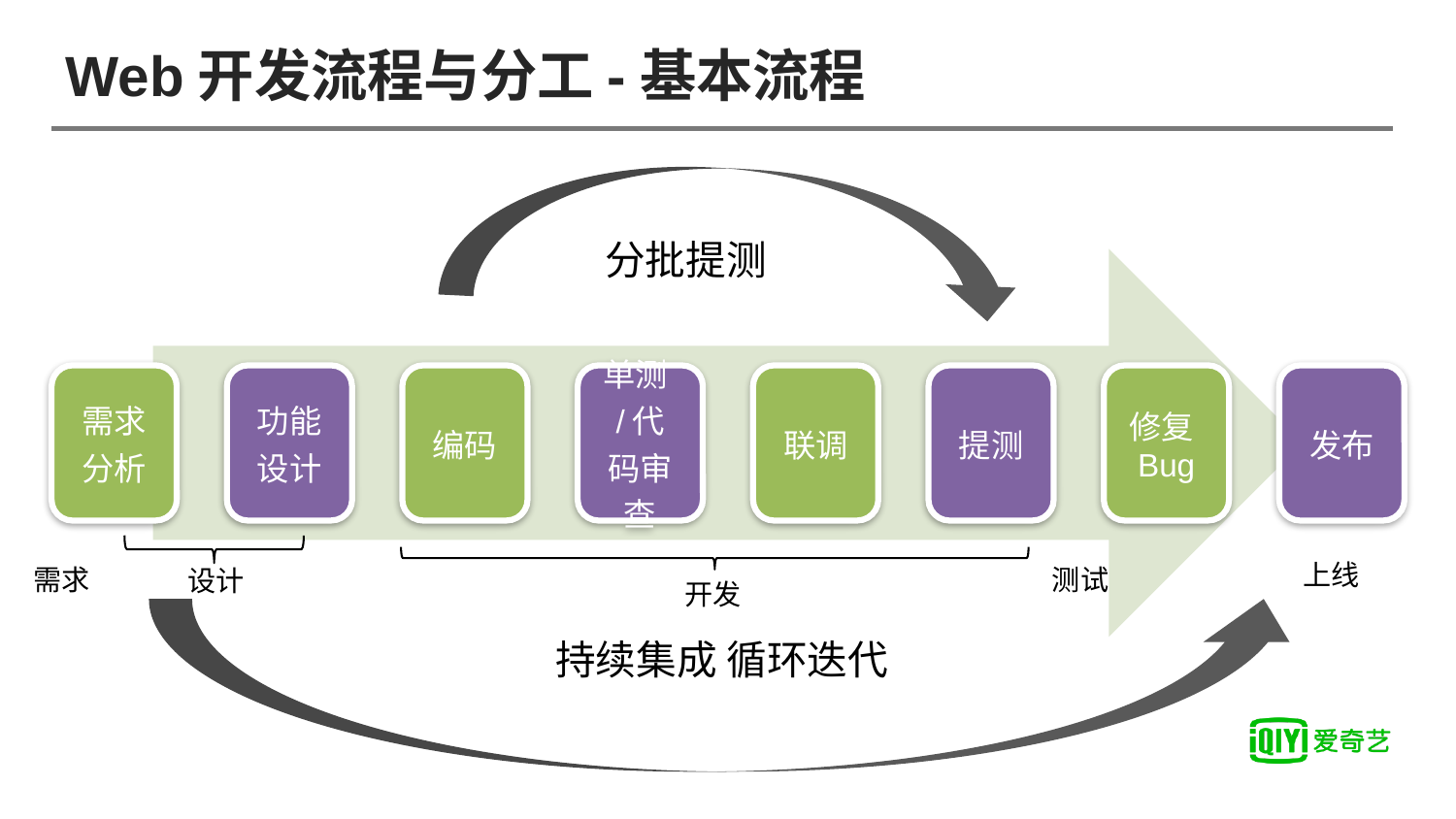

# Web开发流程与分工-基本流程

分批提测

需求分析
功能设计
编码
单测/代码审查
联调
提测
修复Bug
发布

上线
需求
测试
设计
开发
持续集成 循环迭代